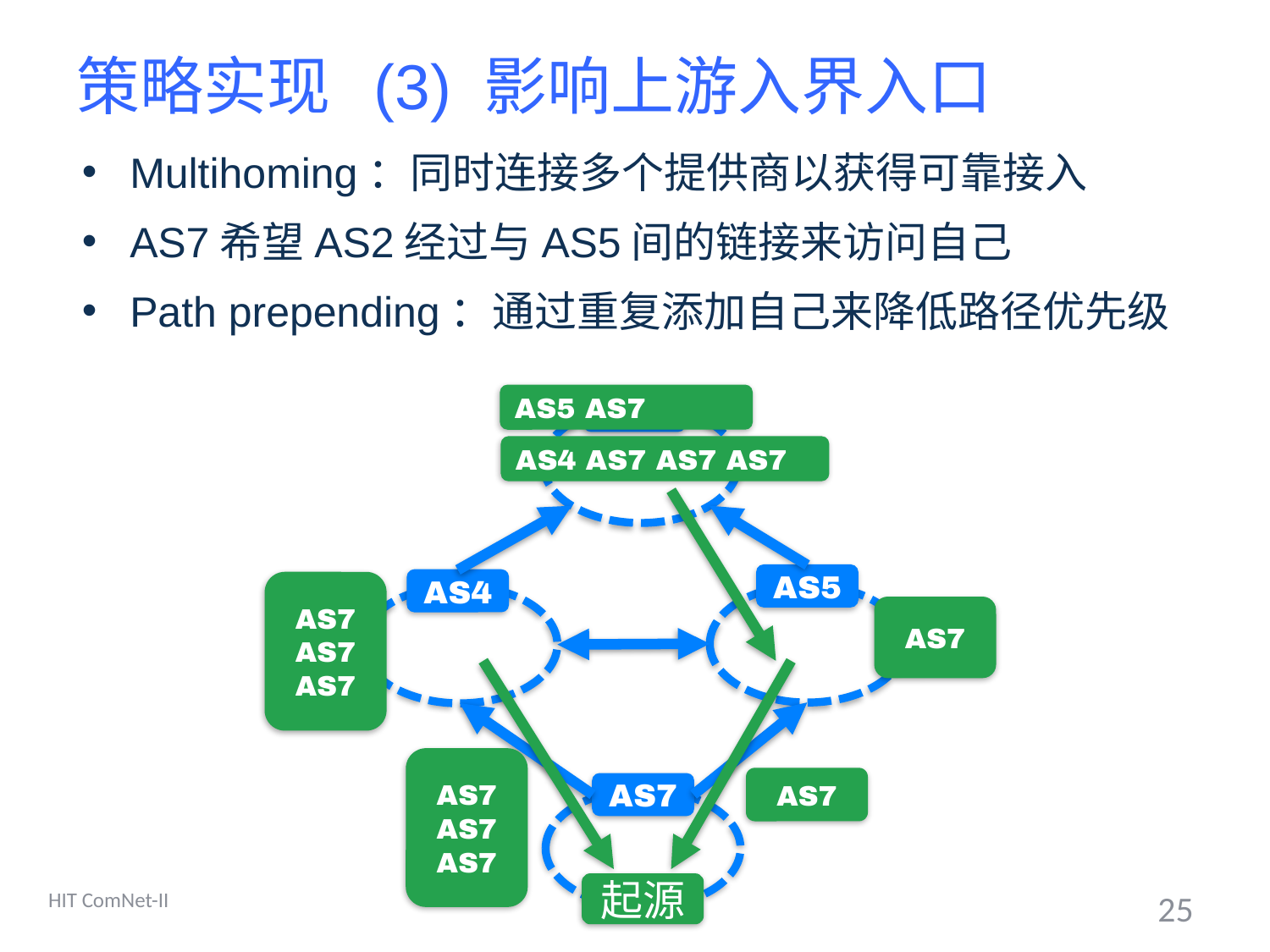

# 策略实现  (3) 影响上游入界入口
Multihoming：同时连接多个提供商以获得可靠接入
AS7希望AS2经过与AS5间的链接来访问自己
Path prepending：通过重复添加自己来降低路径优先级
AS5 AS7
AS2

AS4 AS7 AS7 AS7
AS5

AS4

AS7
AS7
AS7
AS7
AS7
AS7
AS7
AS7
AS7

起源
HIT ComNet-II
25